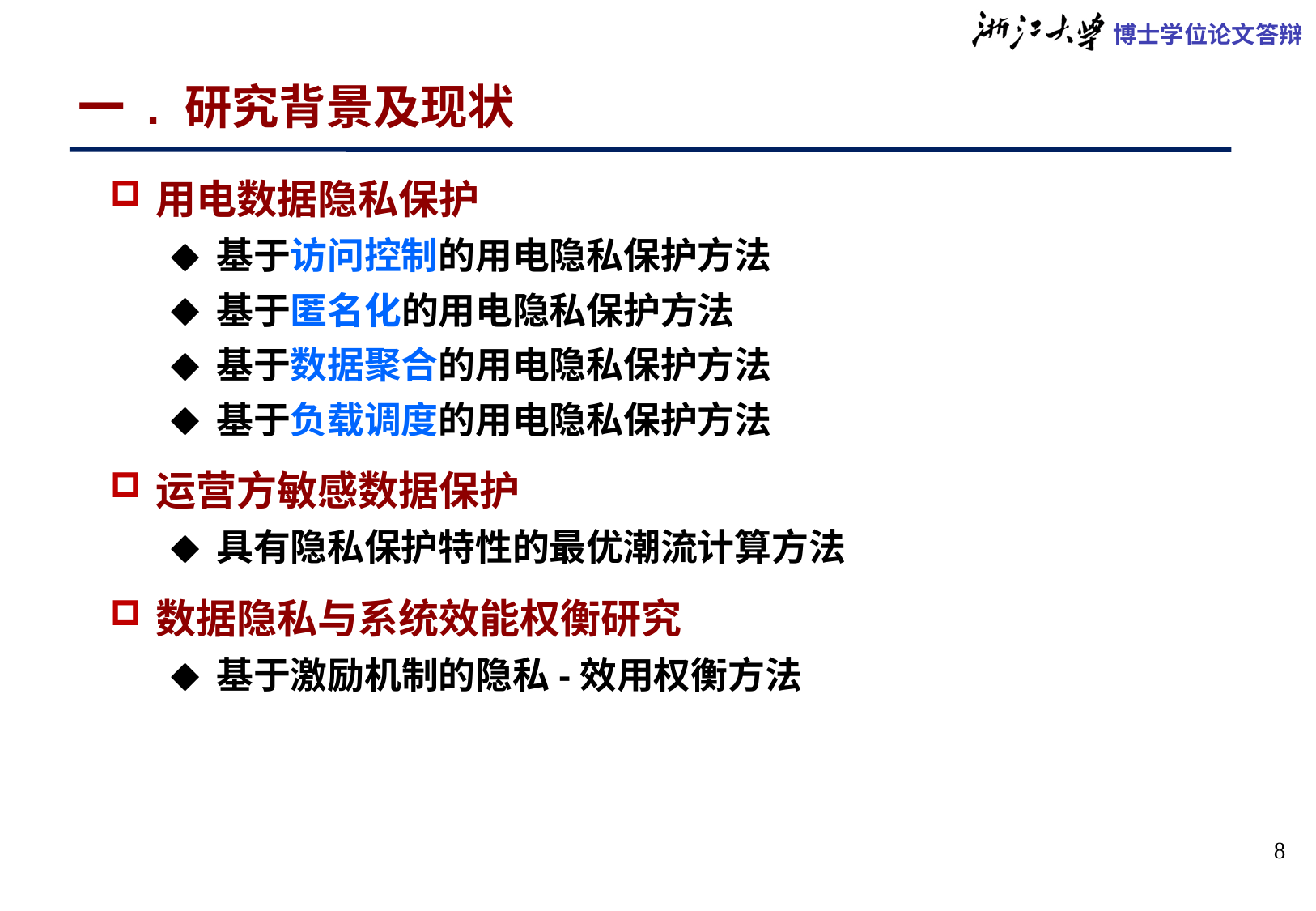

# 一 . 研究背景及现状
用电数据隐私保护
基于访问控制的用电隐私保护方法
基于匿名化的用电隐私保护方法
基于数据聚合的用电隐私保护方法
基于负载调度的用电隐私保护方法
运营方敏感数据保护
具有隐私保护特性的最优潮流计算方法
数据隐私与系统效能权衡研究
基于激励机制的隐私-效用权衡方法
8